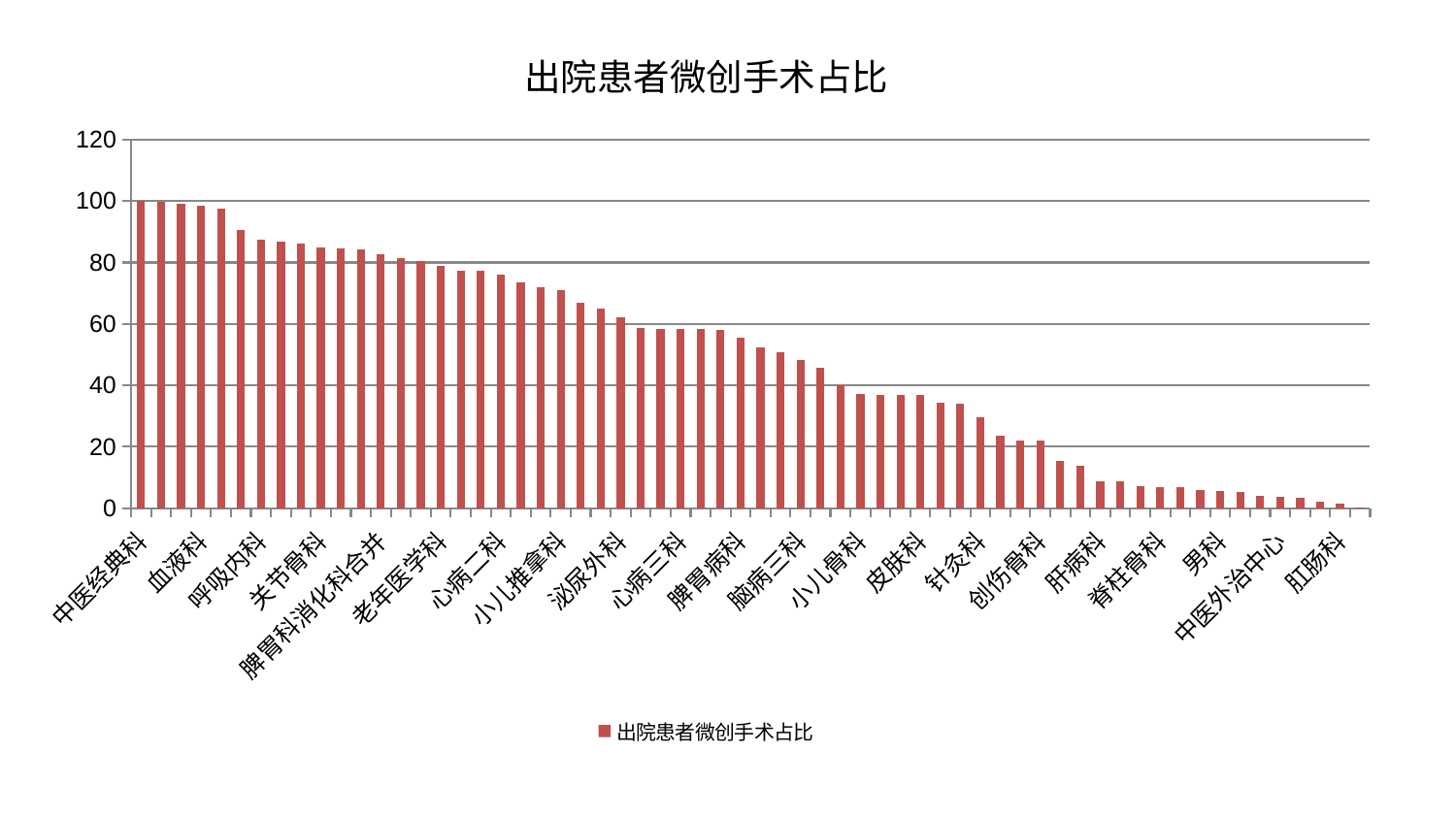

### Chart: 出院患者微创手术占比

| Category | 出院患者微创手术占比 |
|---|---|
| 中医经典科 | 100.00000000000001 |
| 神经内科 | 99.64790934960679 |
| 妇二科 | 98.96866190699338 |
| 血液科 | 98.61446714708758 |
| 乳腺甲状腺外科 | 97.46616270313024 |
| 显微骨科 | 90.51881392515831 |
| 呼吸内科 | 87.46247340422853 |
| 身心医学科 | 86.70575856805394 |
| 妇科 | 86.24387892178582 |
| 关节骨科 | 84.99858748092316 |
| 东区肾病科 | 84.74758817347518 |
| 骨科 | 84.41195846859425 |
| 脾胃科消化科合并 | 82.65280658078943 |
| 肾病科 | 81.3898976652714 |
| 心血管内科 | 80.4937514947722 |
| 老年医学科 | 78.74500380800613 |
| 医院 | 77.40688716449287 |
| 神经外科 | 77.1948547877236 |
| 心病二科 | 76.06752292042695 |
| 脑病一科 | 73.52493918204821 |
| 心病一科 | 71.89093596422828 |
| 小儿推拿科 | 70.91062764997471 |
| 胸外科 | 66.8709782146391 |
| 内分泌科 | 64.85425055041563 |
| 泌尿外科 | 62.17812017762567 |
| 脑病二科 | 58.655882719555805 |
| 心病四科 | 58.43665754611869 |
| 心病三科 | 58.42192166222139 |
| 肾脏内科 | 58.259535104697505 |
| 口腔科 | 58.004694403295886 |
| 脾胃病科 | 55.61927161440655 |
| 综合内科 | 52.437198680544725 |
| 治未病中心 | 50.94978636549508 |
| 脑病三科 | 48.29578697430683 |
| 重症医学科 | 45.74777206436218 |
| 产科 | 40.02531441540772 |
| 小儿骨科 | 37.2581942678479 |
| 儿科 | 36.84790021967135 |
| 妇科妇二科合并 | 36.8477320783456 |
| 皮肤科 | 36.754047430872674 |
| 运动损伤骨科 | 34.48534114629387 |
| 风湿病科 | 33.99628267359514 |
| 针灸科 | 29.741056973763637 |
| 耳鼻喉科 | 23.507994910739452 |
| 康复科 | 22.105871776444534 |
| 创伤骨科 | 22.079977425422218 |
| 消化内科 | 15.515585188023376 |
| 美容皮肤科 | 13.84256790169498 |
| 肝病科 | 8.812550409639085 |
| 西区重症医学科 | 8.791294690409176 |
| 东区重症医学科 | 7.113769459823219 |
| 脊柱骨科 | 6.882545438742077 |
| 推拿科 | 6.8374372335210065 |
| 肝胆外科 | 5.868790514940707 |
| 男科 | 5.657391226750873 |
| 普通外科 | 5.448919186264895 |
| 眼科 | 4.174956008609924 |
| 中医外治中心 | 3.627476070381866 |
| 周围血管科 | 3.319454977886523 |
| 肿瘤内科 | 2.0003047309187014 |
| 肛肠科 | 1.6727673574132116 |
| 微创骨科 | 0.20576751166829593 |
14